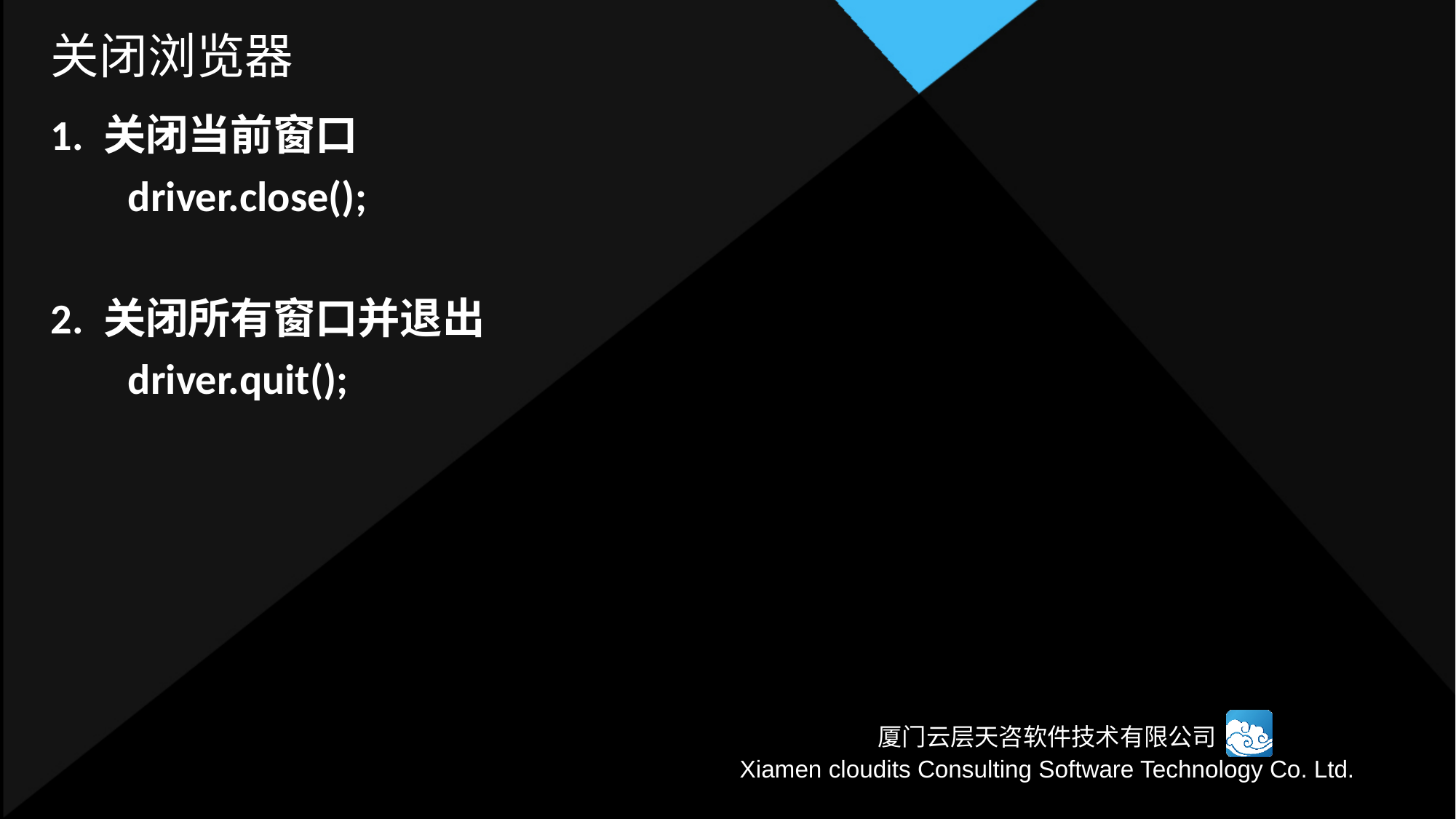

# 关闭浏览器
1. 关闭当前窗口
        driver.close();

2. 关闭所有窗口并退出
        driver.quit();